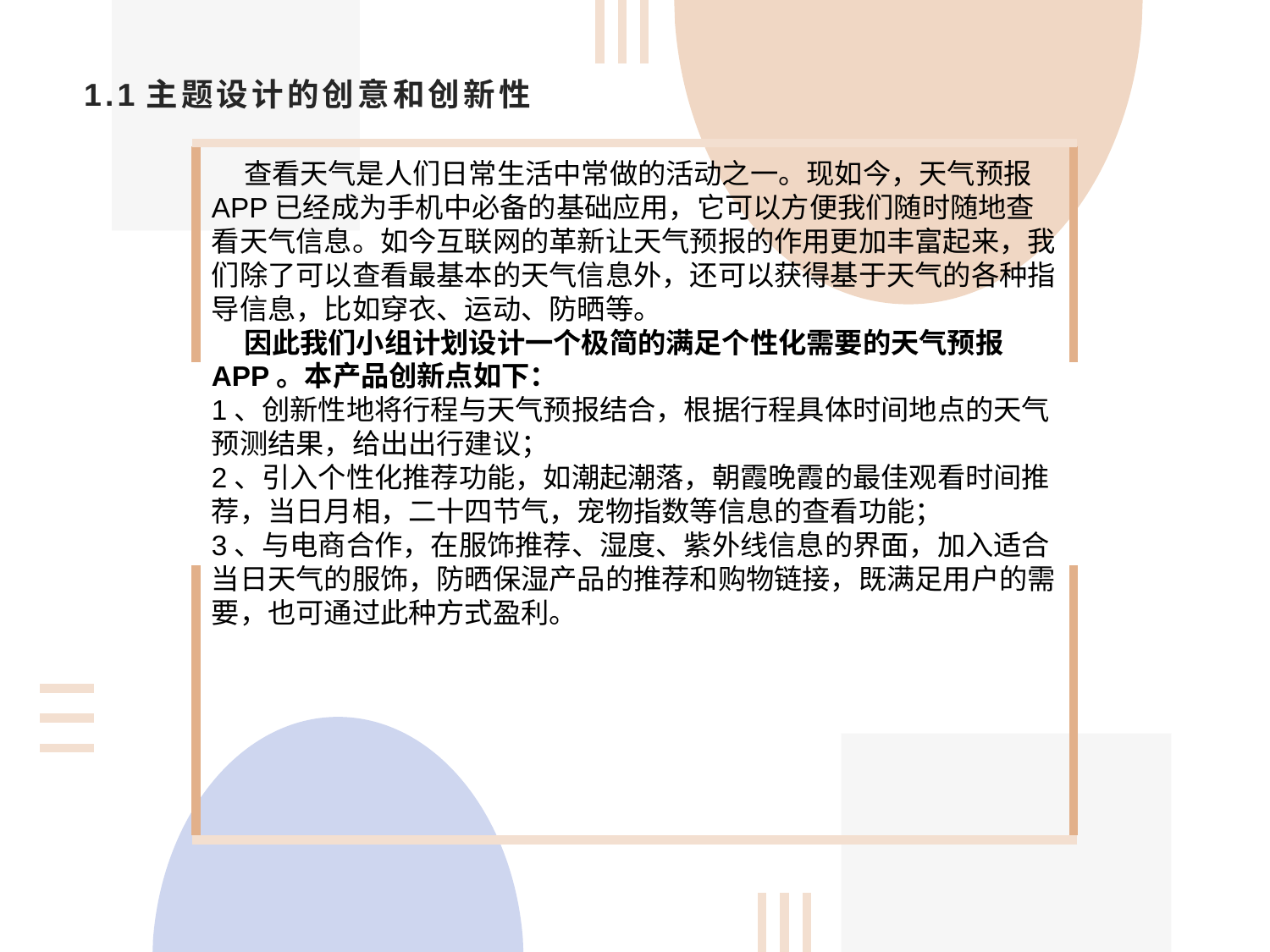

# 1.1主题设计的创意和创新性
    查看天气是人们日常生活中常做的活动之一。现如今，天气预报APP已经成为手机中必备的基础应用，它可以方便我们随时随地查看天气信息。如今互联网的革新让天气预报的作用更加丰富起来，我们除了可以查看最基本的天气信息外，还可以获得基于天气的各种指导信息，比如穿衣、运动、防晒等。
    因此我们小组计划设计一个极简的满足个性化需要的天气预报APP。本产品创新点如下：
1、创新性地将行程与天气预报结合，根据行程具体时间地点的天气预测结果，给出出行建议；
2、引入个性化推荐功能，如潮起潮落，朝霞晚霞的最佳观看时间推荐，当日月相，二十四节气，宠物指数等信息的查看功能；
3、与电商合作，在服饰推荐、湿度、紫外线信息的界面，加入适合当日天气的服饰，防晒保湿产品的推荐和购物链接，既满足用户的需要，也可通过此种方式盈利。